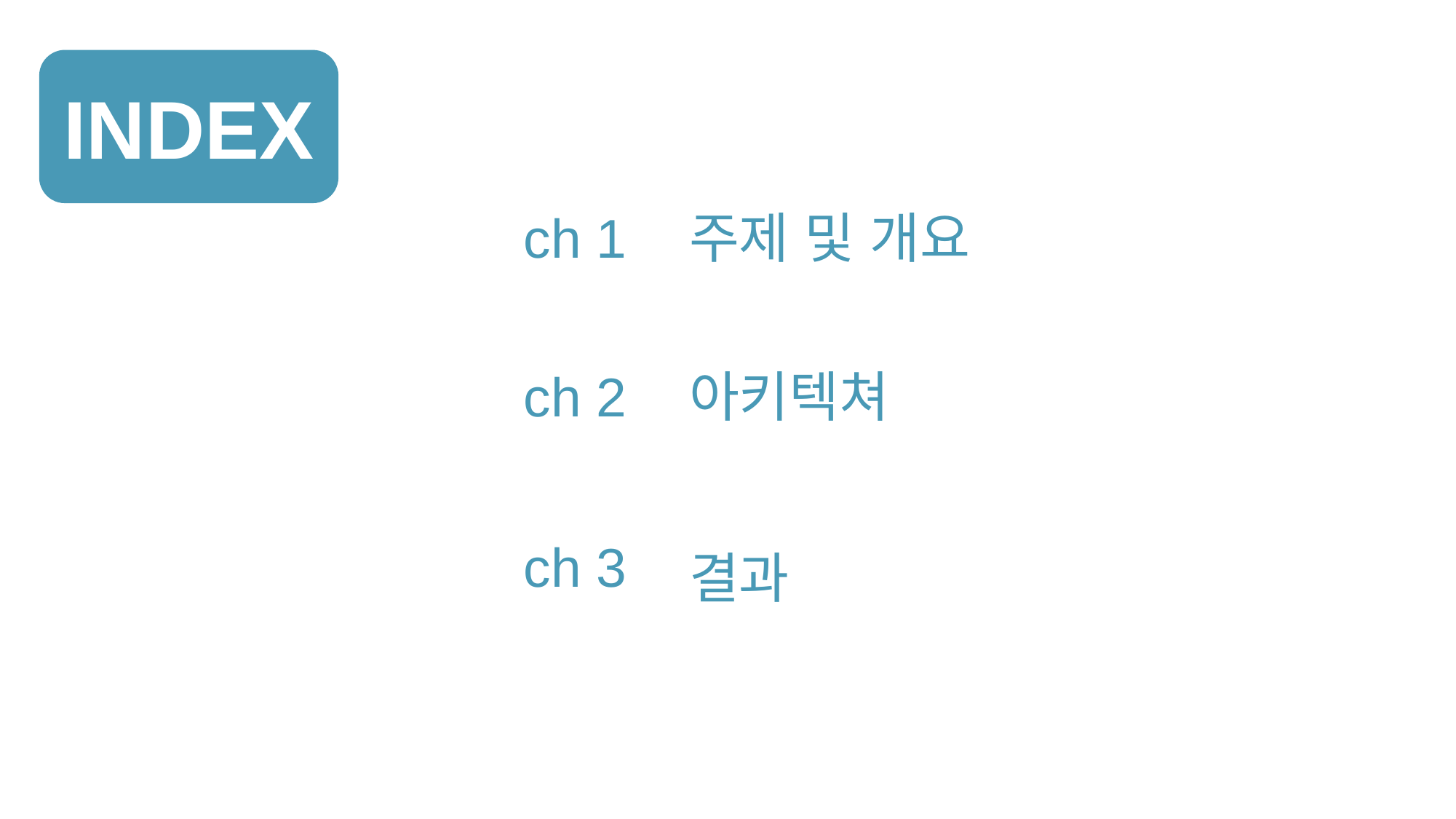

INDEX
ch 1
주제 및 개요
ch 2
아키텍쳐
ch 3
결과